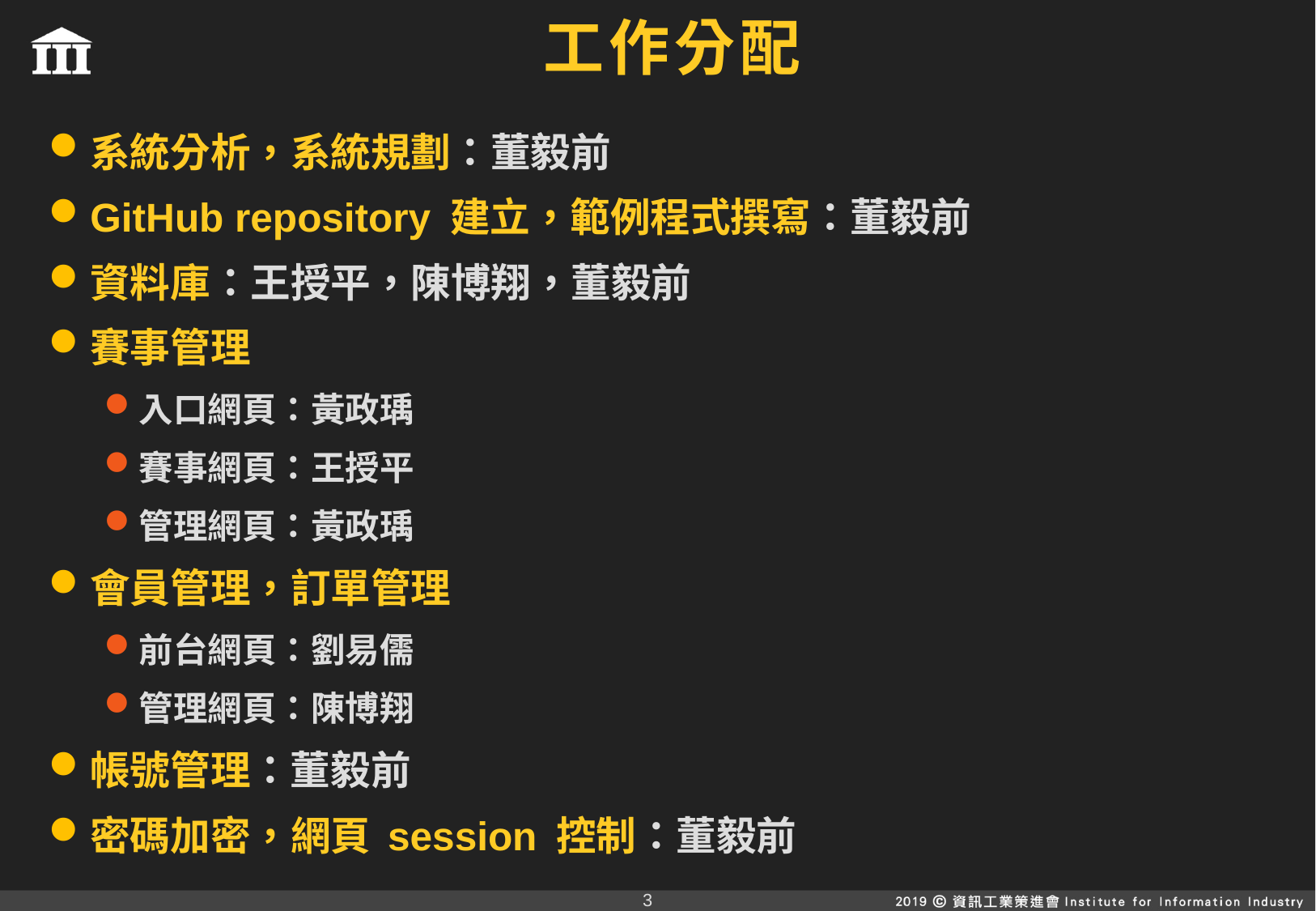

# 工作分配
系統分析，系統規劃：董毅前
GitHub repository 建立，範例程式撰寫：董毅前
資料庫：王授平，陳博翔，董毅前
賽事管理
入口網頁：黃政瑀
賽事網頁：王授平
管理網頁：黃政瑀
會員管理，訂單管理
前台網頁：劉易儒
管理網頁：陳博翔
帳號管理：董毅前
密碼加密，網頁 session 控制：董毅前
3